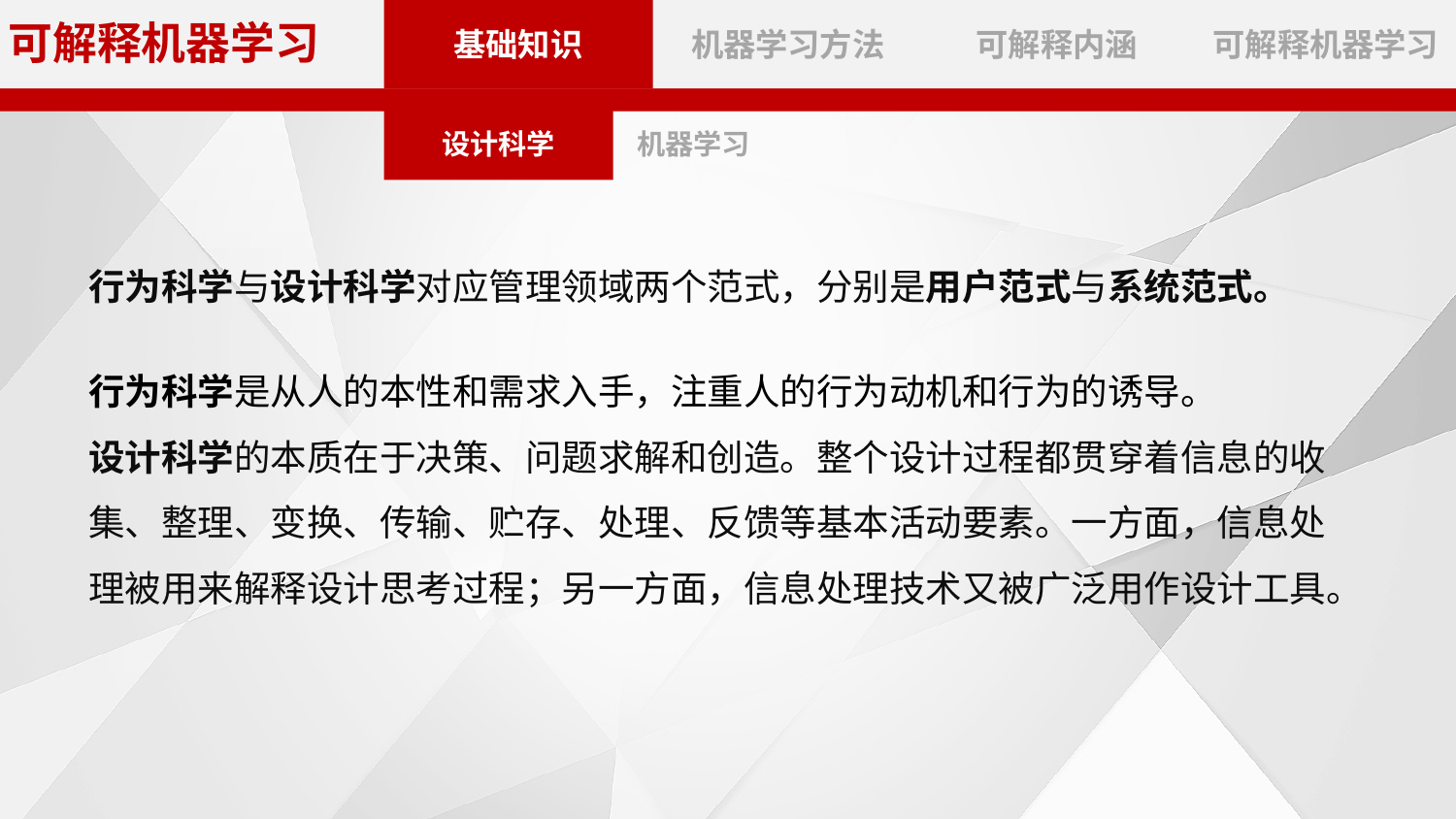

行为科学与设计科学对应管理领域两个范式，分别是用户范式与系统范式。
行为科学是从人的本性和需求入手，注重人的行为动机和行为的诱导。
设计科学的本质在于决策、问题求解和创造。整个设计过程都贯穿着信息的收集、整理、变换、传输、贮存、处理、反馈等基本活动要素。一方面，信息处理被用来解释设计思考过程；另一方面，信息处理技术又被广泛用作设计工具。